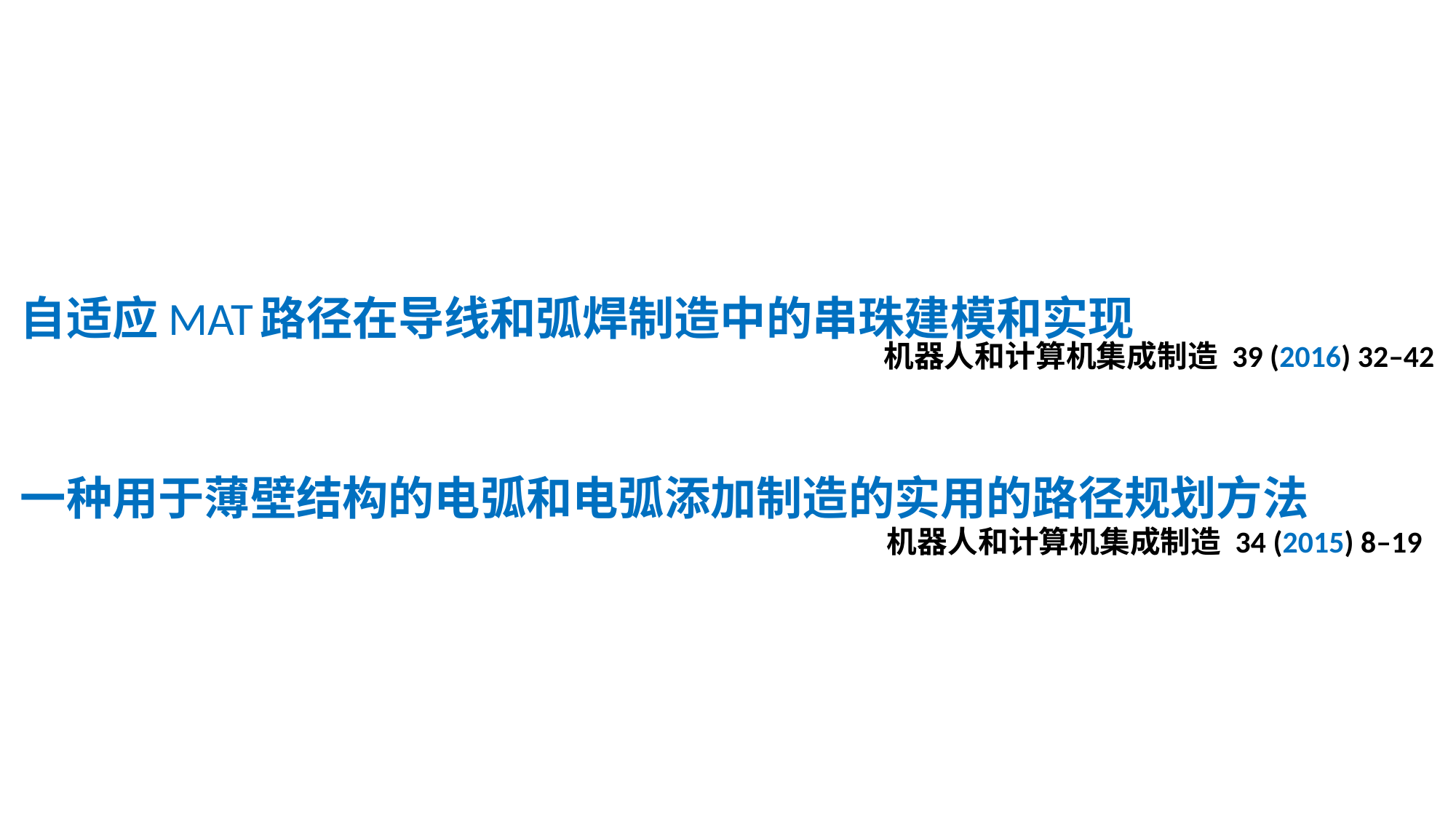

# 自适应MAT路径在导线和弧焊制造中的串珠建模和实现 一种用于薄壁结构的电弧和电弧添加制造的实用的路径规划方法
机器人和计算机集成制造 39 (2016) 32–42
机器人和计算机集成制造 34 (2015) 8–19